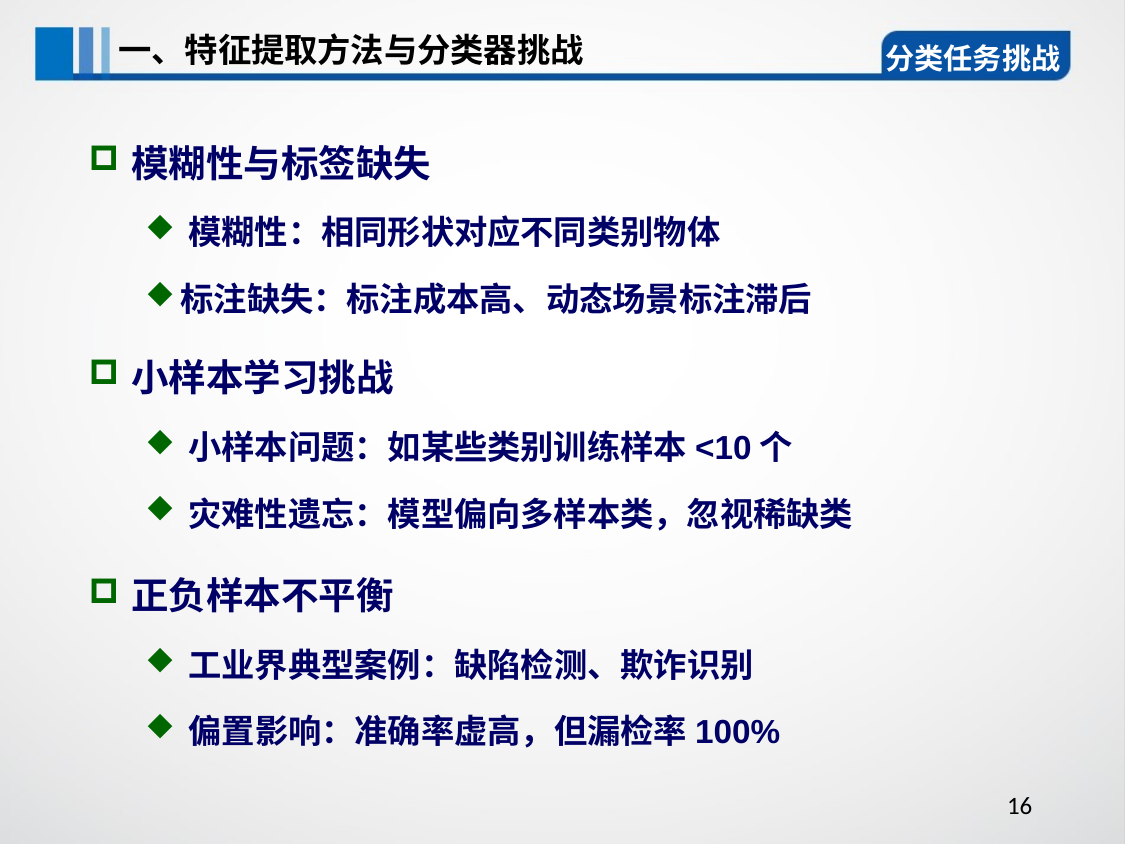

# 一、特征提取方法与分类器挑战
分类任务挑战
模糊性与标签缺失
​​模糊性​​：相同形状对应不同类别物体
标注缺失：标注成本高、动态场景标注滞后
小样本学习挑战​​
​​小样本问题：如某些类别训练样本<10个
​​灾难性遗忘：模型偏向多样本类，忽视稀缺类
正负样本不平衡​​​
​​工业界典型案例：缺陷检测、欺诈识别
​​​​偏置影响​​：准确率虚高，但漏检率100%
16